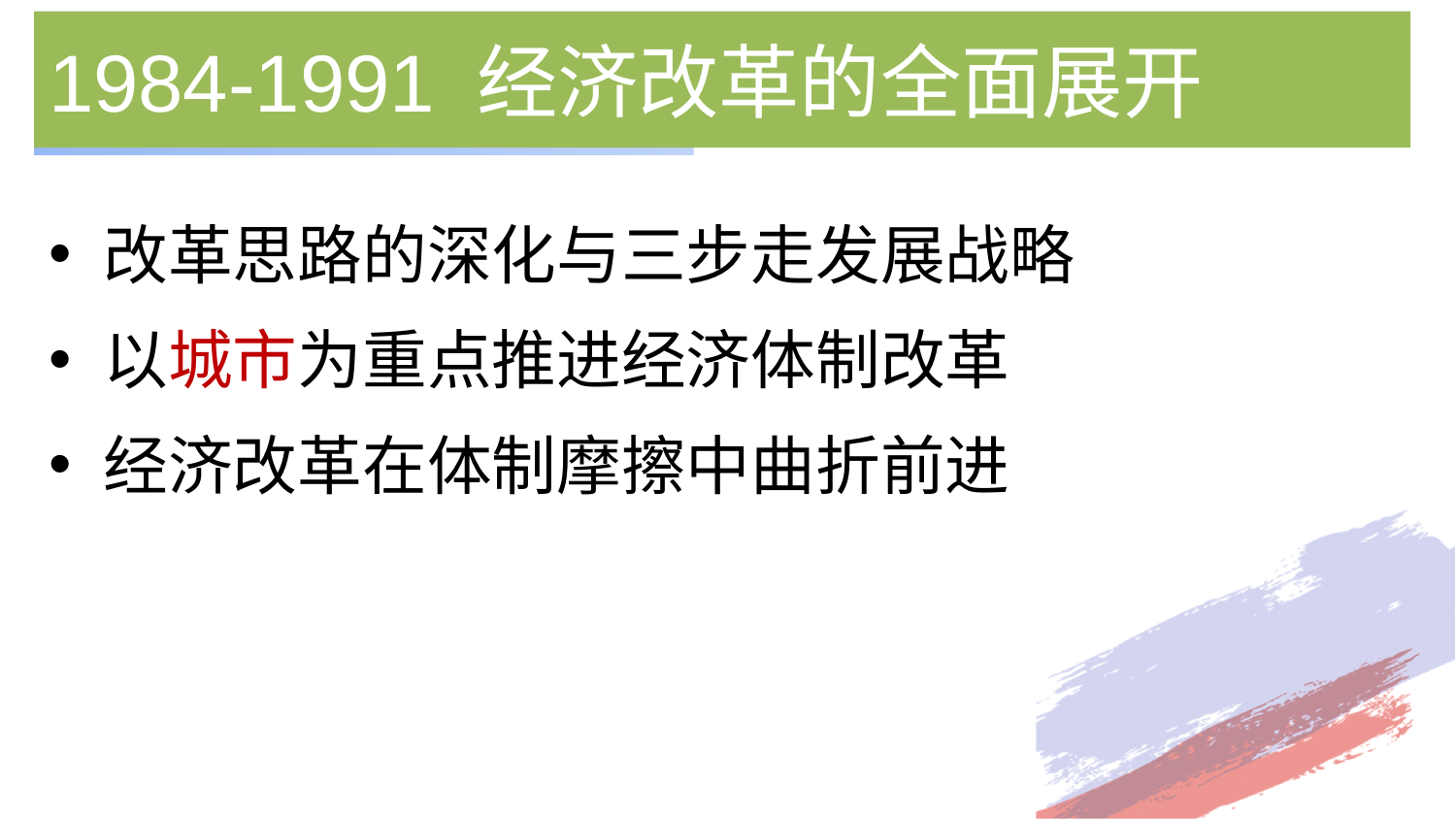

# 1984-1991 经济改革的全面展开
改革思路的深化与三步走发展战略
以城市为重点推进经济体制改革
经济改革在体制摩擦中曲折前进